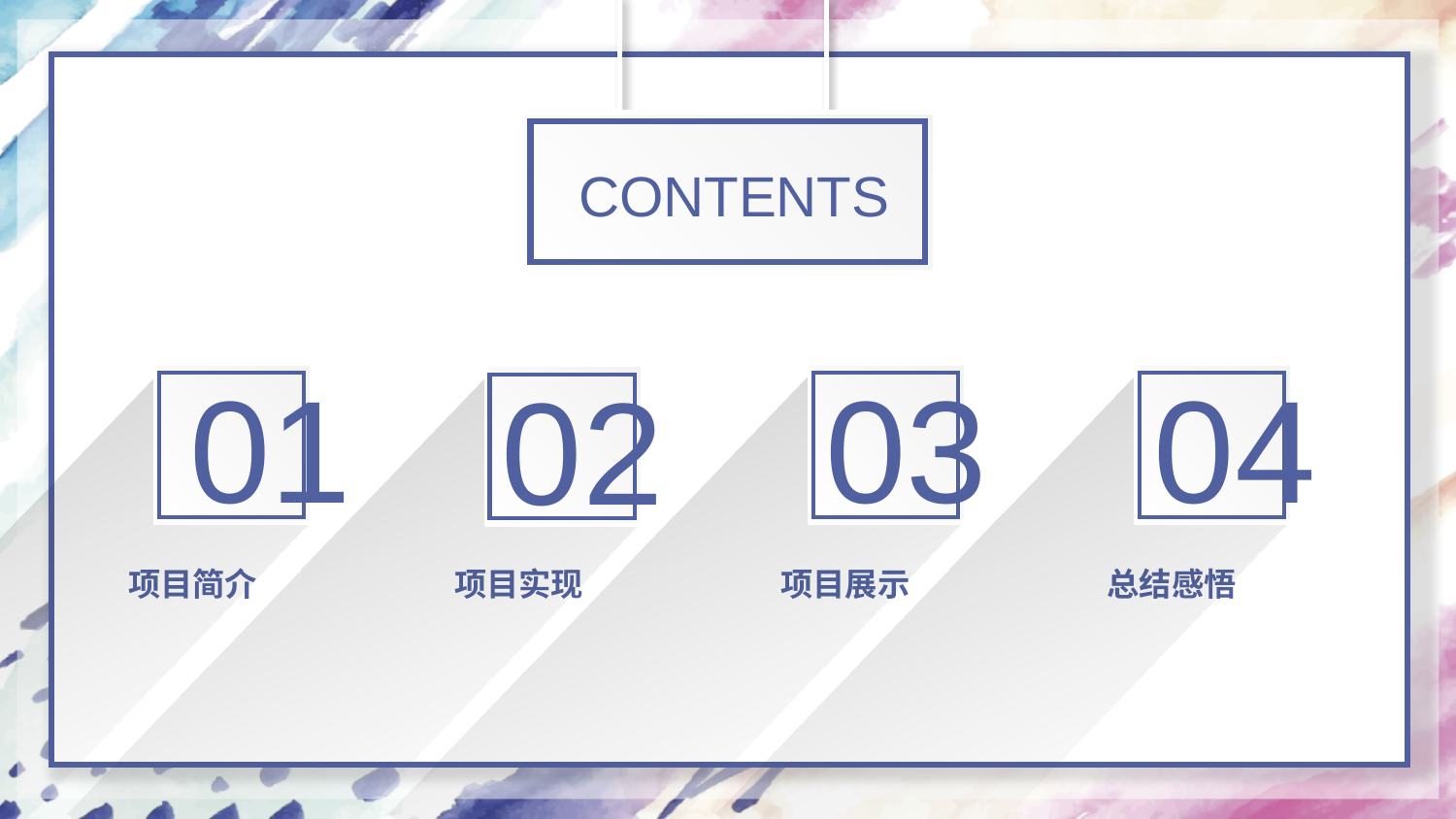

CONTENTS
01

03

04

02

项目简介
项目实现
项目展示
总结感悟